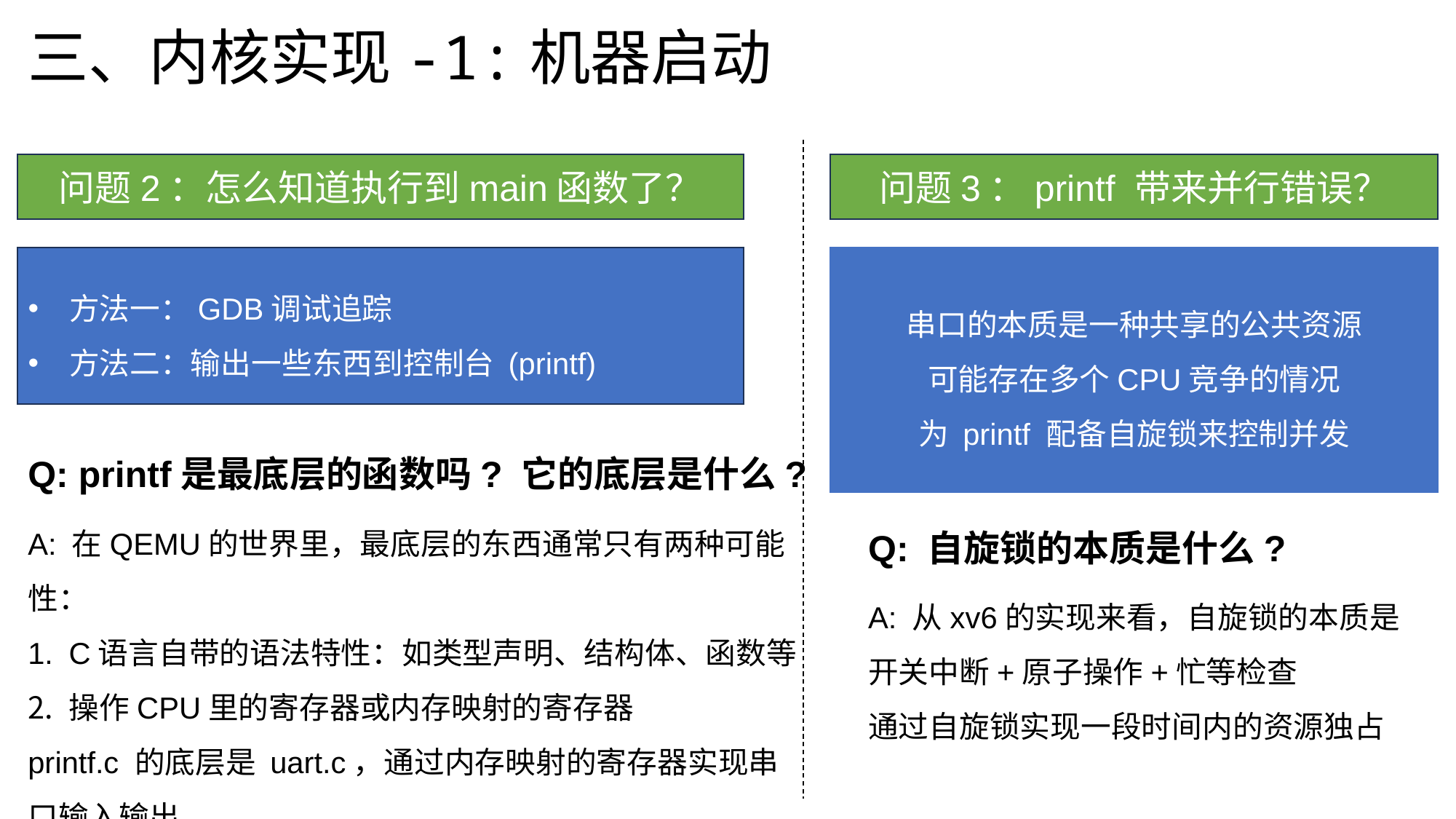

# 三、内核实现-1:机器启动
问题2：怎么知道执行到main函数了？
问题3：printf 带来并行错误？
串口的本质是一种共享的公共资源
可能存在多个CPU竞争的情况
为 printf 配备自旋锁来控制并发
方法一：GDB调试追踪
方法二：输出一些东西到控制台 (printf)
Q: printf是最底层的函数吗? 它的底层是什么?
A: 在QEMU的世界里，最底层的东西通常只有两种可能性：
C语言自带的语法特性：如类型声明、结构体、函数等
操作CPU里的寄存器或内存映射的寄存器
printf.c 的底层是 uart.c，通过内存映射的寄存器实现串口输入输出
Q: 自旋锁的本质是什么?
A: 从xv6的实现来看，自旋锁的本质是
开关中断+原子操作+忙等检查
通过自旋锁实现一段时间内的资源独占